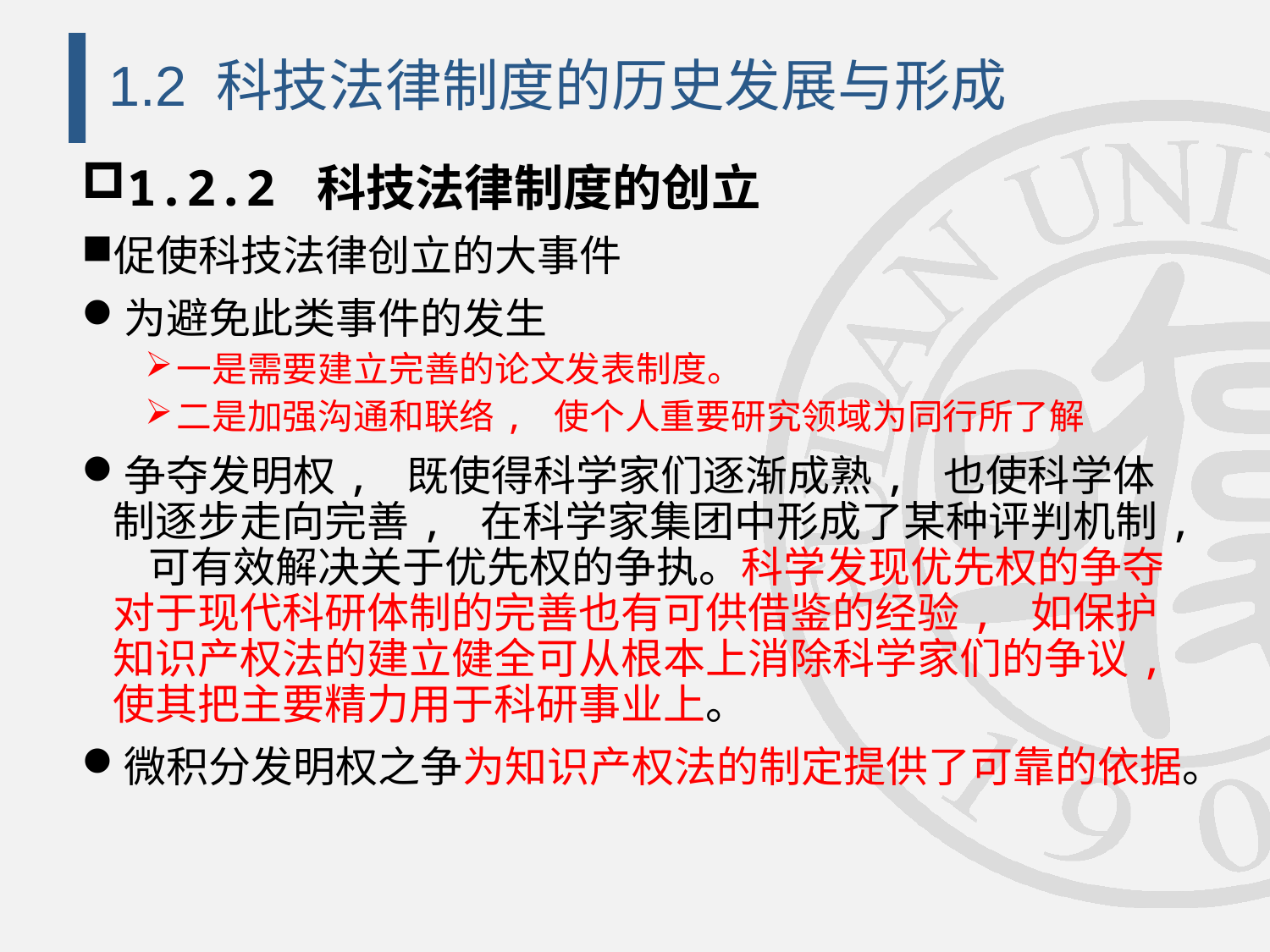

# 1.2 科技法律制度的历史发展与形成
1.2.2 科技法律制度的创立
促使科技法律创立的大事件
为避免此类事件的发生
一是需要建立完善的论文发表制度。
二是加强沟通和联络, 使个人重要研究领域为同行所了解
争夺发明权, 既使得科学家们逐渐成熟, 也使科学体制逐步走向完善, 在科学家集团中形成了某种评判机制, 可有效解决关于优先权的争执。科学发现优先权的争夺对于现代科研体制的完善也有可供借鉴的经验, 如保护知识产权法的建立健全可从根本上消除科学家们的争议, 使其把主要精力用于科研事业上。
微积分发明权之争为知识产权法的制定提供了可靠的依据。